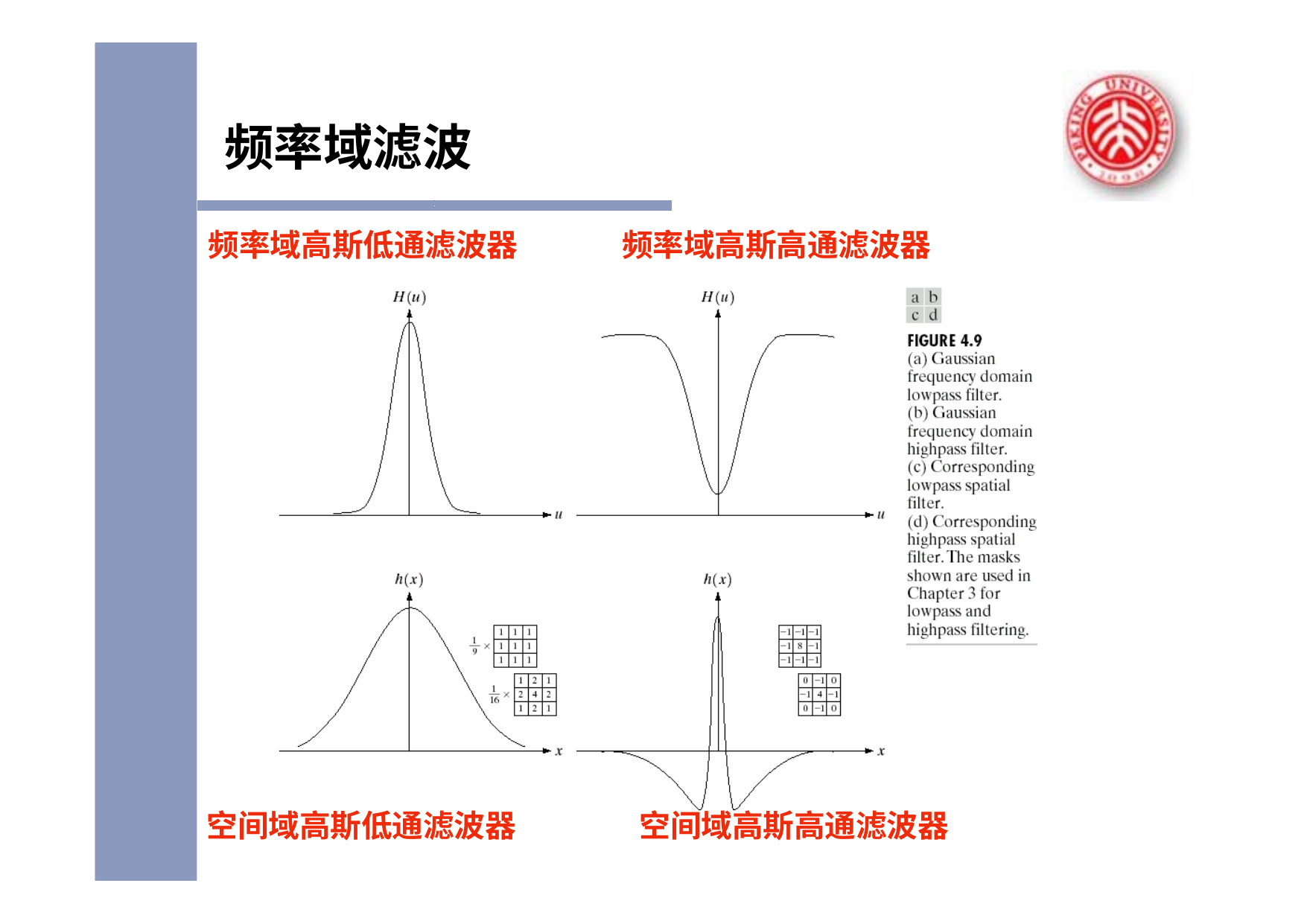

# 频率域滤波

频率域高斯低通滤波器
频率域高斯高通滤波器

空间域高斯低通滤波器
空间域高斯高通滤波器